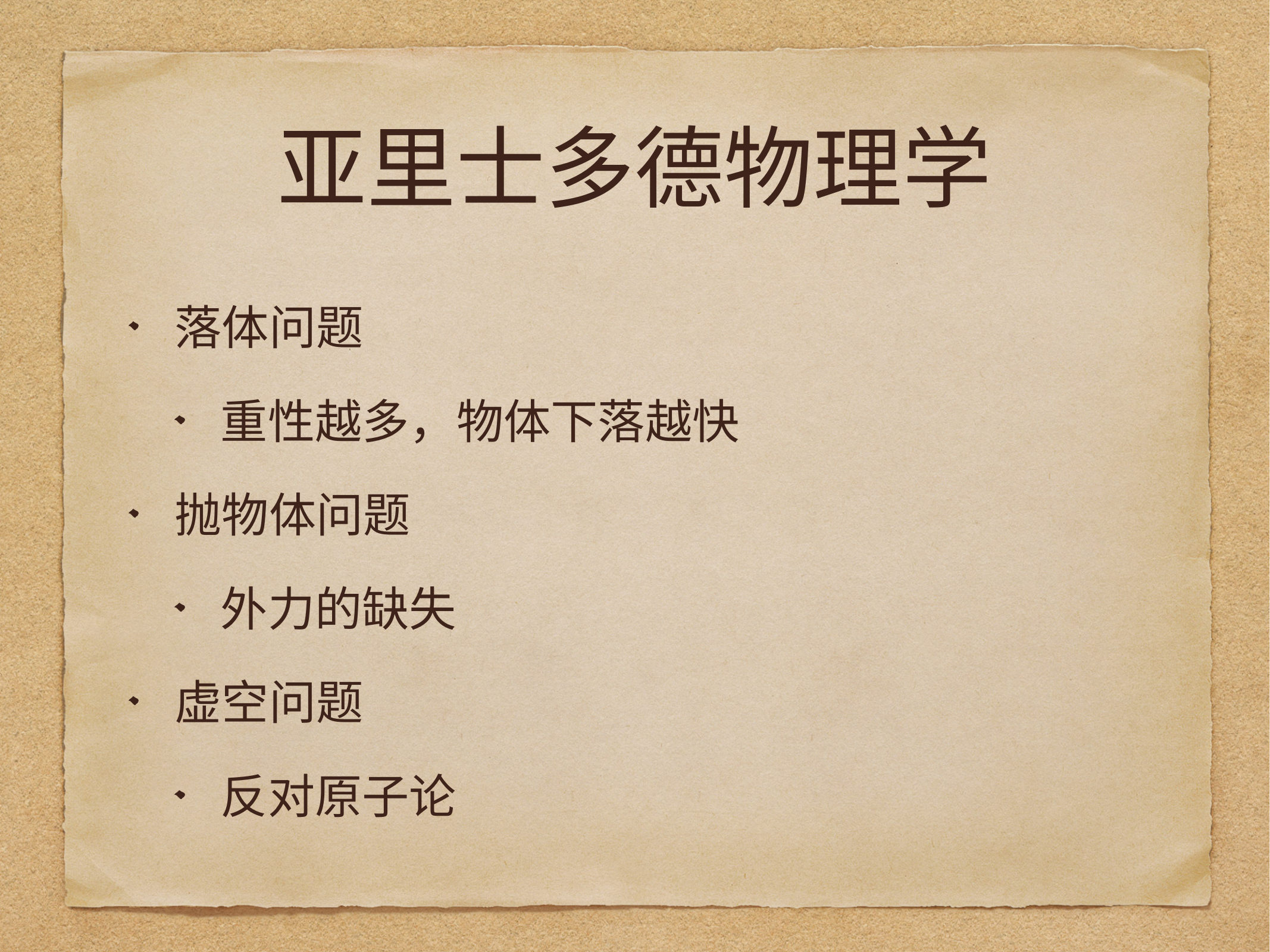

# 亚里士多德物理学
落体问题
重性越多，物体下落越快
抛物体问题
外力的缺失
虚空问题
反对原子论